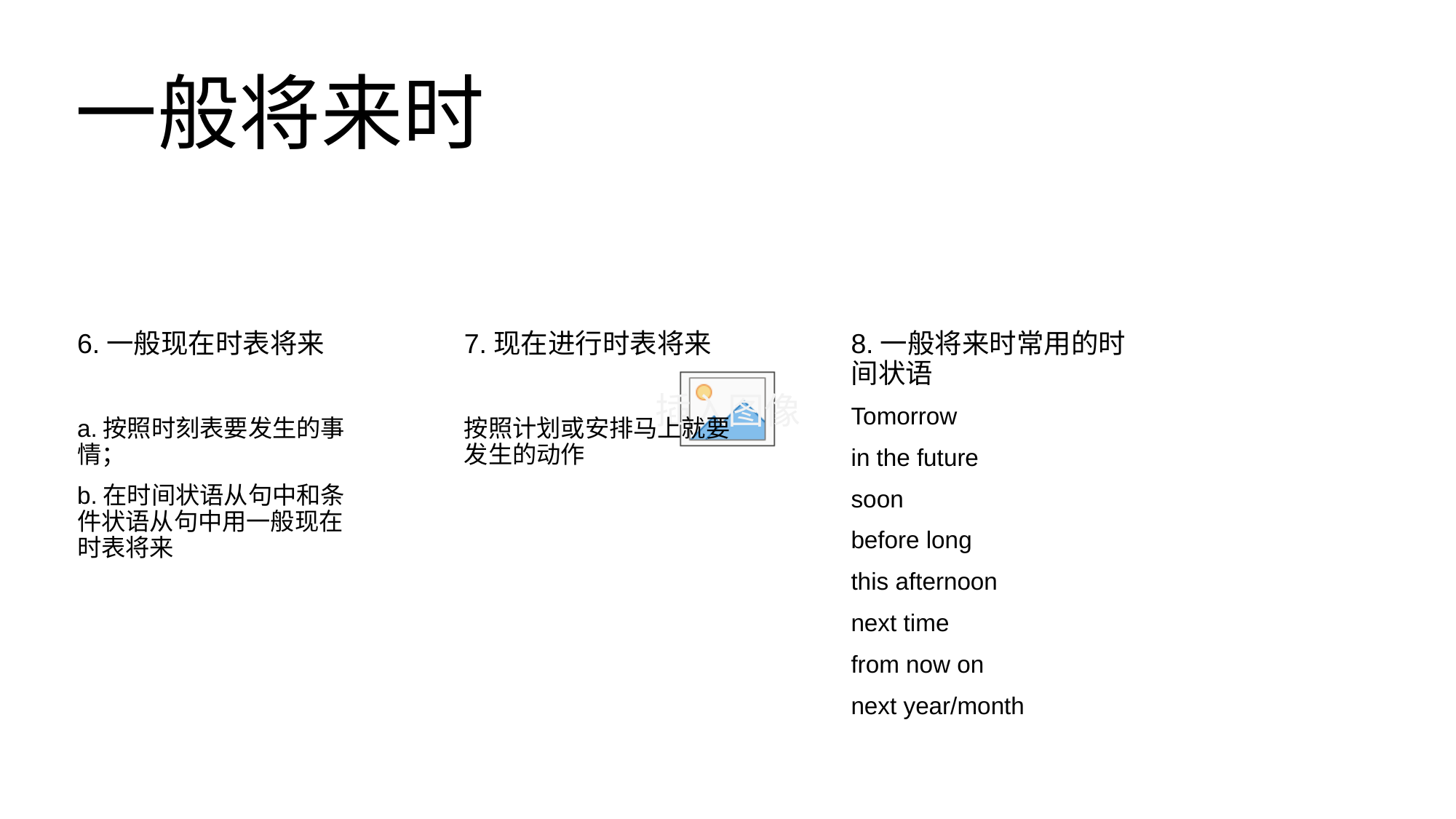

# 一般将来时

6.一般现在时表将来

a.按照时刻表要发生的事情；
b.在时间状语从句中和条件状语从句中用一般现在时表将来
7.现在进行时表将来

按照计划或安排马上就要发生的动作
8.一般将来时常用的时间状语
Tomorrow
in the future
soon
before long
this afternoon
next time
from now on
next year/month